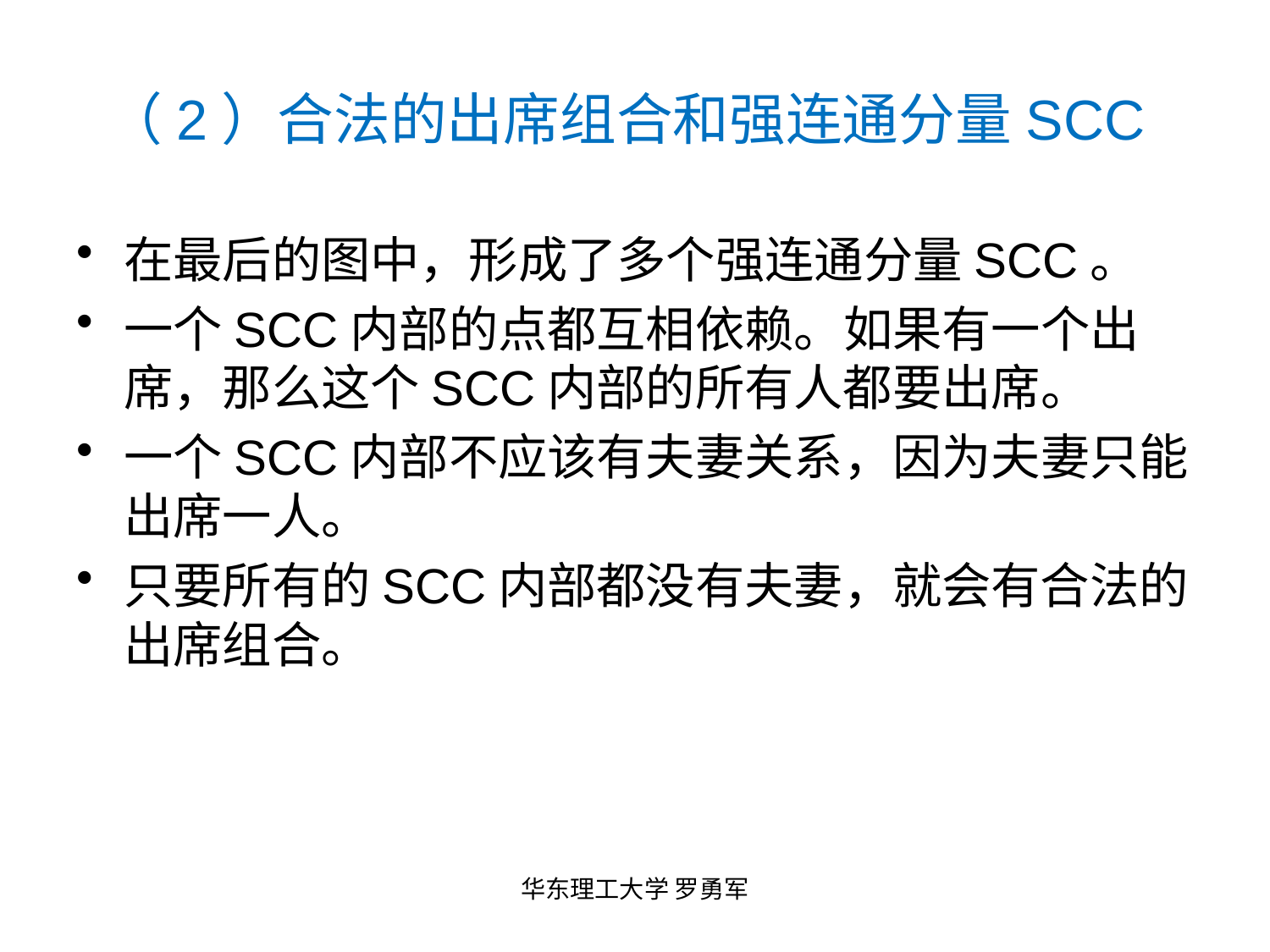

# （2）合法的出席组合和强连通分量SCC
在最后的图中，形成了多个强连通分量SCC。
一个SCC内部的点都互相依赖。如果有一个出席，那么这个SCC内部的所有人都要出席。
一个SCC内部不应该有夫妻关系，因为夫妻只能出席一人。
只要所有的SCC内部都没有夫妻，就会有合法的出席组合。

华东理工大学 罗勇军